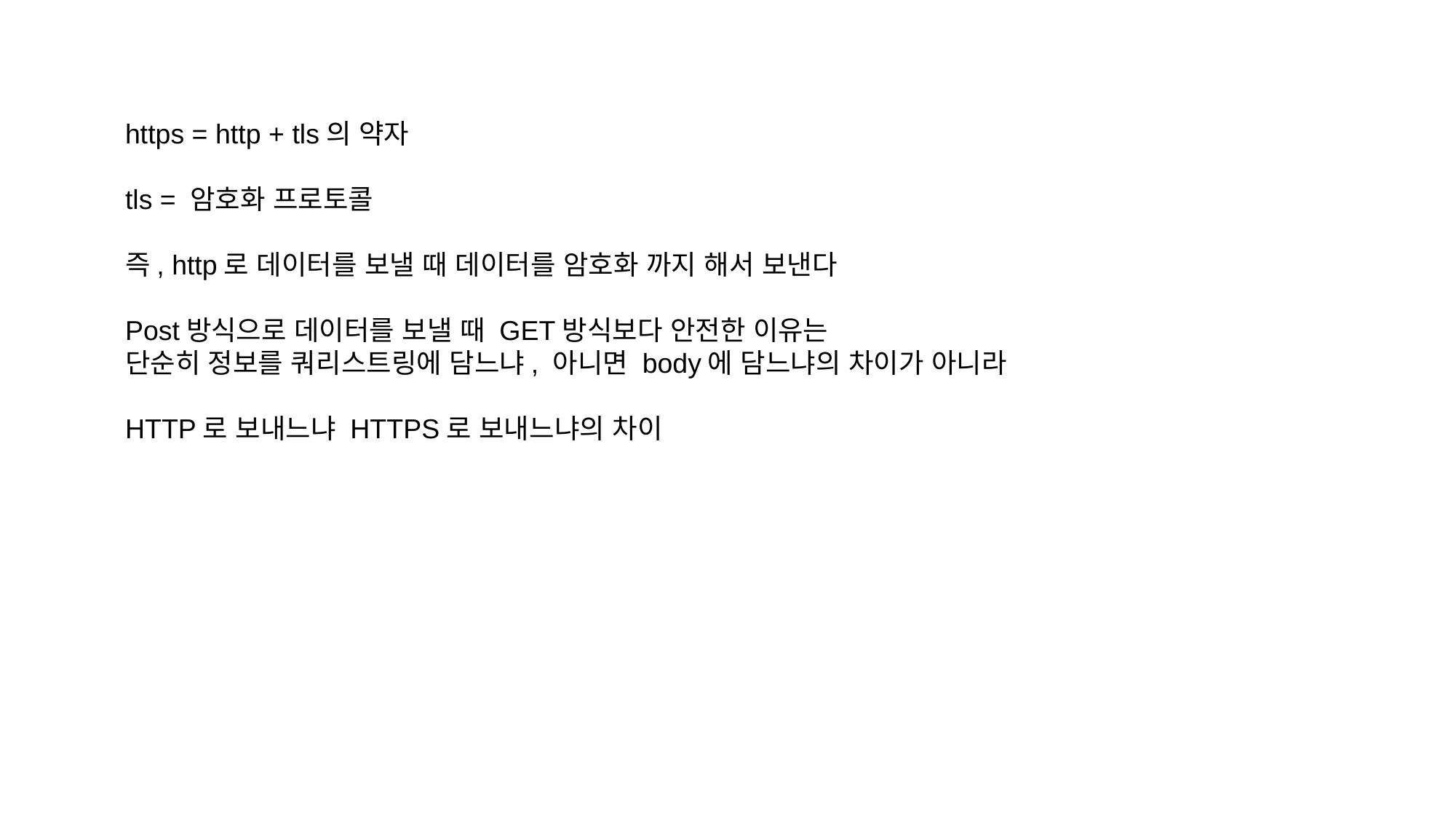

https = http + tls의 약자

tls = 암호화 프로토콜

즉, http로 데이터를 보낼 때 데이터를 암호화 까지 해서 보낸다

Post방식으로 데이터를 보낼 때 GET방식보다 안전한 이유는
단순히 정보를 쿼리스트링에 담느냐, 아니면 body에 담느냐의 차이가 아니라

HTTP로 보내느냐 HTTPS로 보내느냐의 차이